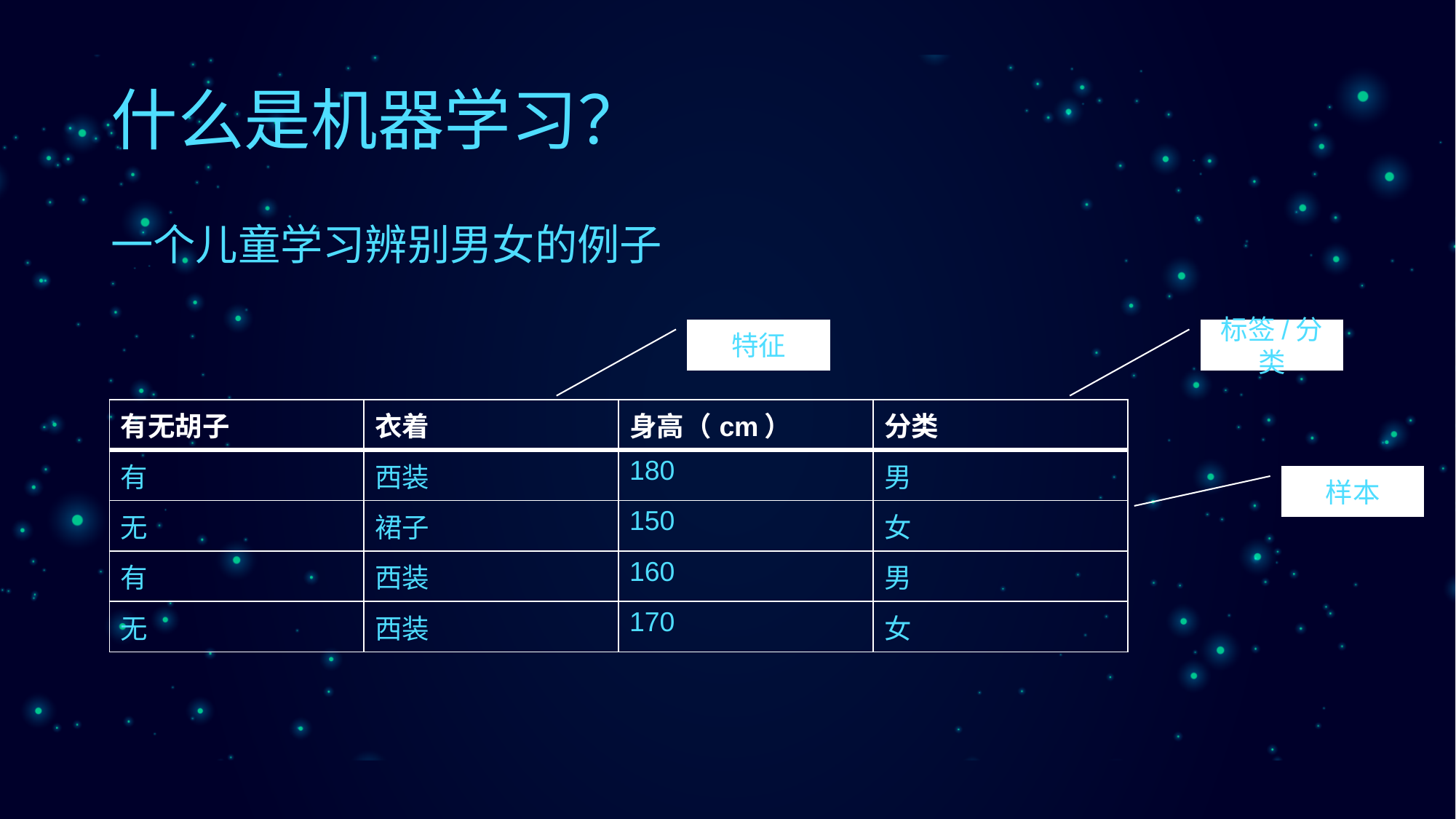

# 什么是机器学习？
一个儿童学习辨别男女的例子
特征
标签/分类
| 有无胡子 | 衣着 | 身高（cm） | 分类 |
| --- | --- | --- | --- |
| 有 | 西装 | 180 | 男 |
| 无 | 裙子 | 150 | 女 |
| 有 | 西装 | 160 | 男 |
| 无 | 西装 | 170 | 女 |
样本